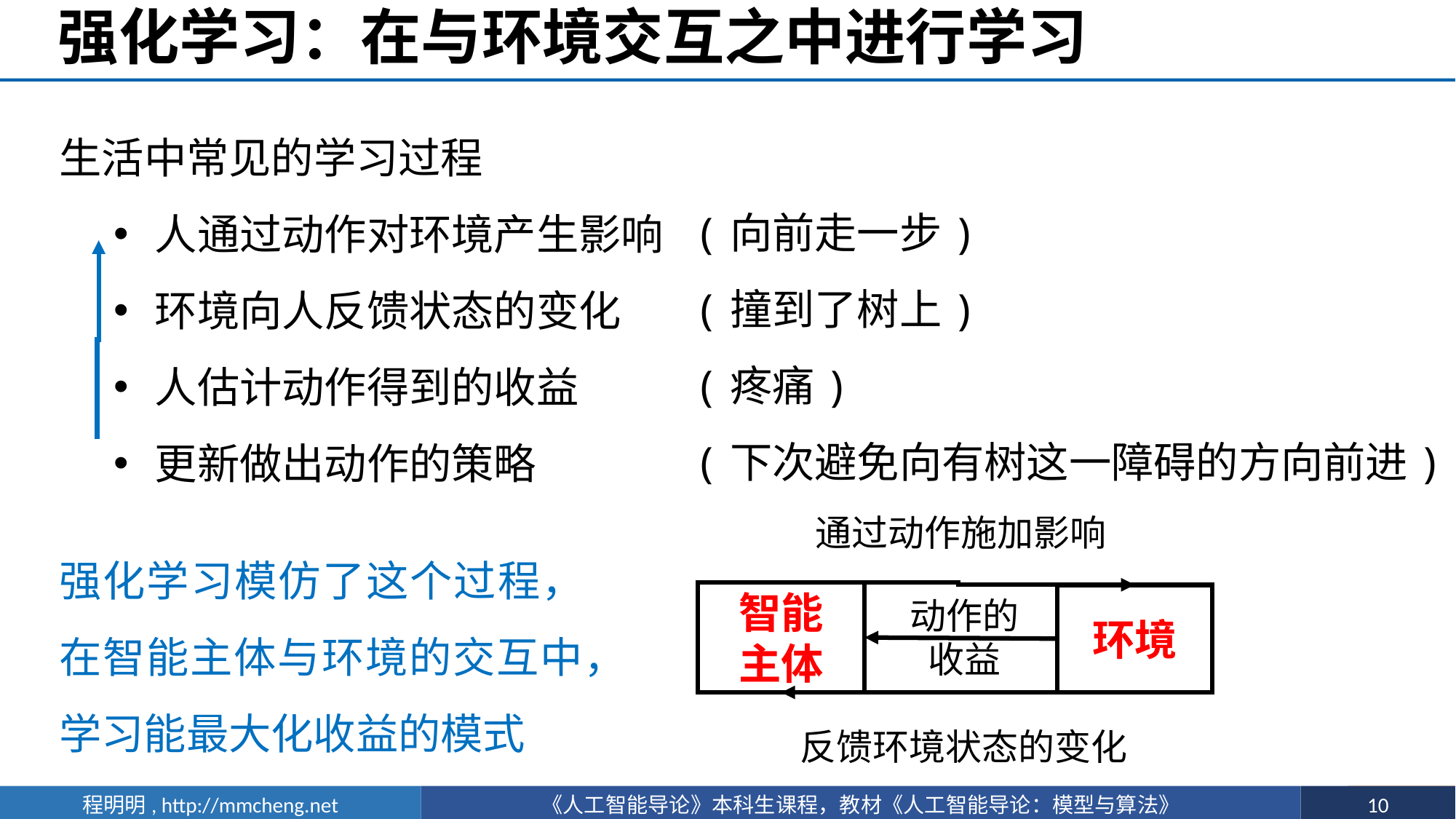

# 强化学习：在与环境交互之中进行学习
生活中常见的学习过程
人通过动作对环境产生影响
环境向人反馈状态的变化
人估计动作得到的收益
更新做出动作的策略
(向前走一步)
(撞到了树上)
(疼痛)
(下次避免向有树这一障碍的方向前进)
通过动作施加影响
智能
主体
环境
动作的
收益
反馈环境状态的变化
强化学习模仿了这个过程，在智能主体与环境的交互中，学习能最大化收益的模式